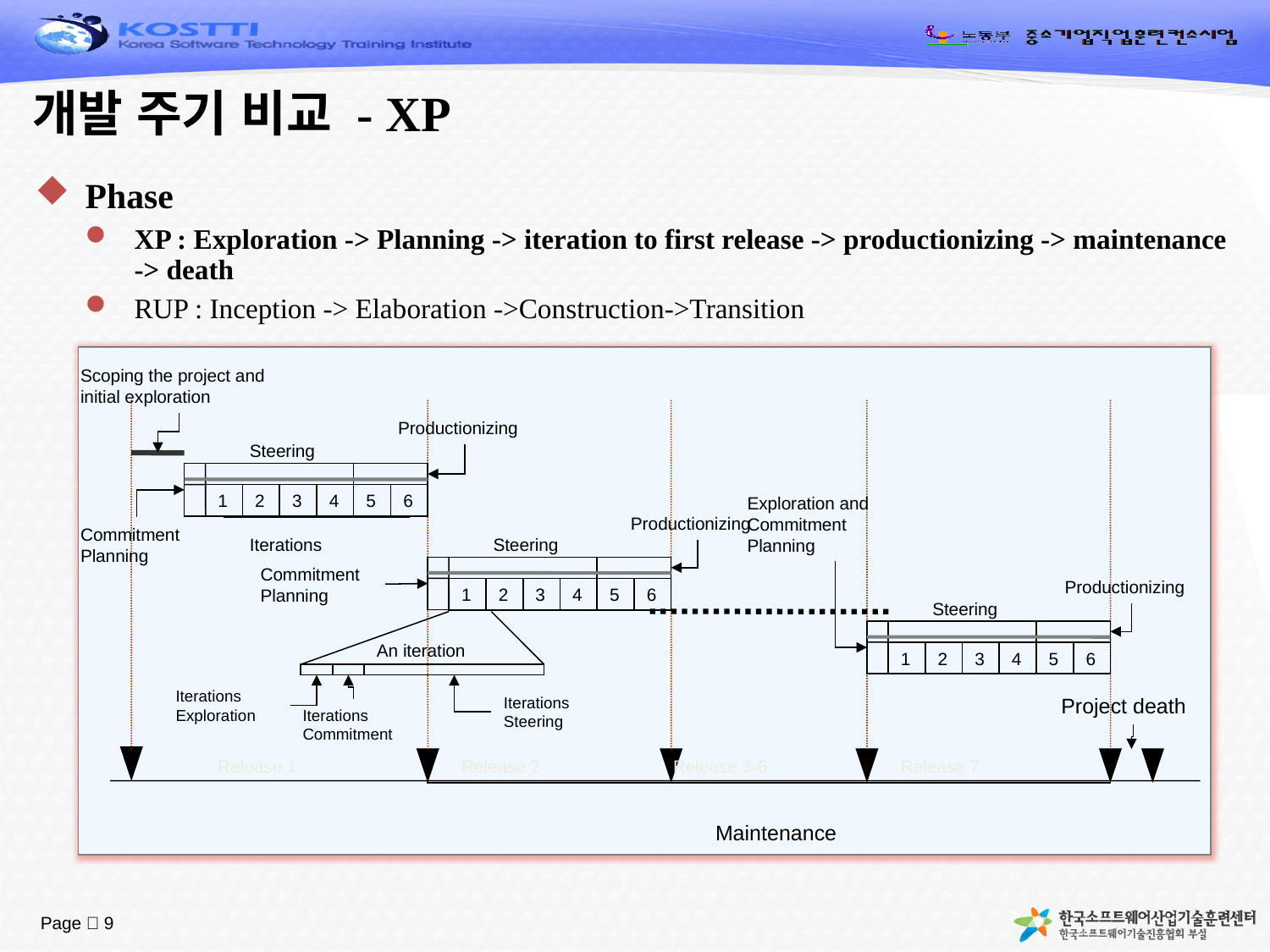

# 개발 주기 비교 - XP
Phase
XP : Exploration -> Planning -> iteration to first release -> productionizing -> maintenance -> death
RUP : Inception -> Elaboration ->Construction->Transition

Scoping the project and initial exploration

Productionizing
Steering

1
2
3
4
5
6
Exploration and
Commitment
Planning
Productionizing
Commitment
Planning
Iterations
Steering
Commitment
Planning

Productionizing

1
2
3
4
5
6
Steering

An iteration

1
2
3
4
5
6

Iterations
Exploration
Iterations
Steering
Project death
Iterations
Commitment

Release 1
Release 2
Release 3-6
Release 7

Maintenance